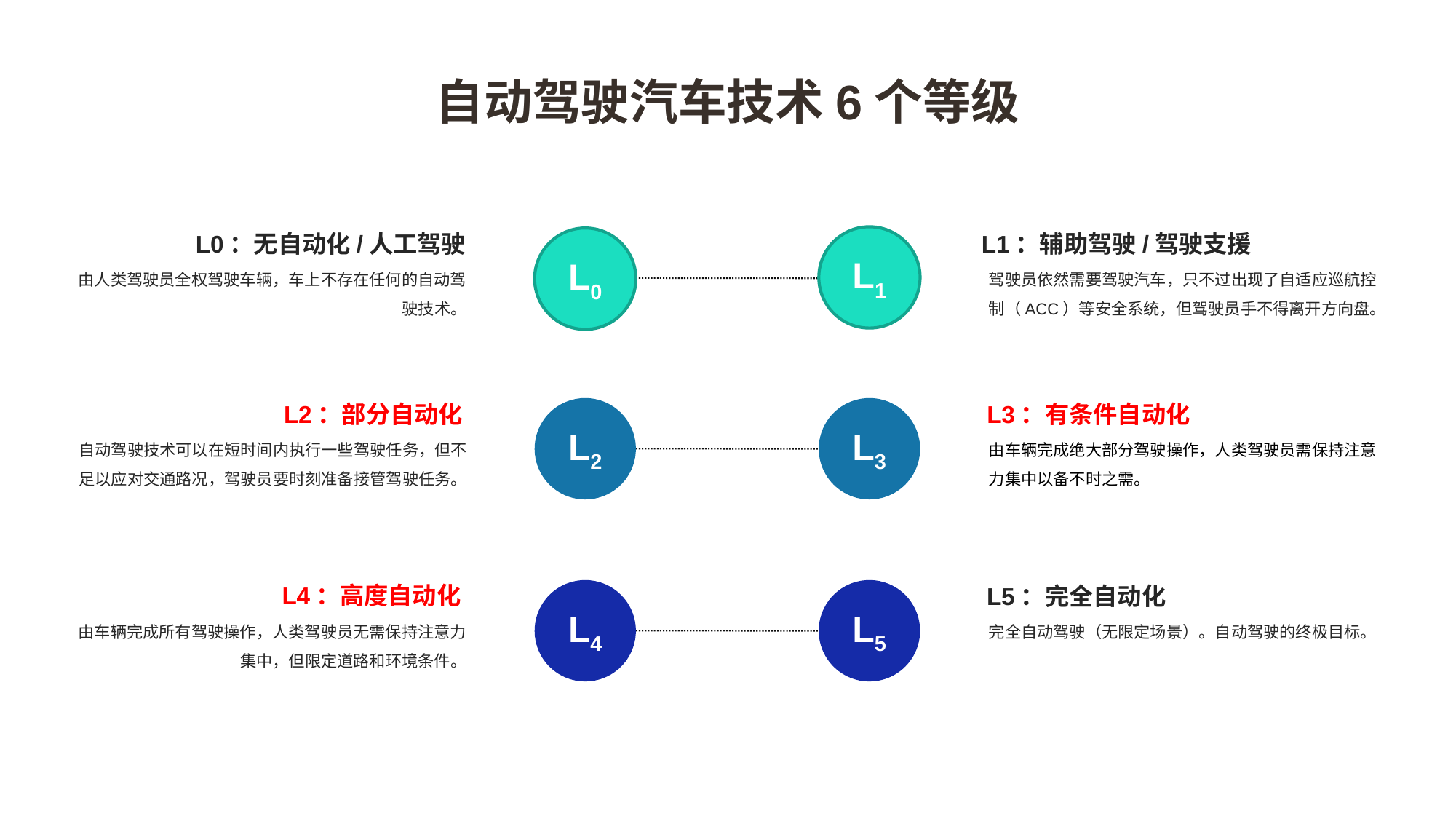

自动驾驶汽车技术6个等级
L0：无自动化/人工驾驶
由人类驾驶员全权驾驶车辆，车上不存在任何的自动驾驶技术。
L1：辅助驾驶/驾驶支援
驾驶员依然需要驾驶汽车，只不过出现了自适应巡航控制（ACC）等安全系统，但驾驶员手不得离开方向盘。
L1
L0

L2：部分自动化
自动驾驶技术可以在短时间内执行一些驾驶任务，但不足以应对交通路况，驾驶员要时刻准备接管驾驶任务。
L3：有条件自动化
由车辆完成绝大部分驾驶操作，人类驾驶员需保持注意力集中以备不时之需。
L2
L3
L4：高度自动化
由车辆完成所有驾驶操作，人类驾驶员无需保持注意力集中，但限定道路和环境条件。
L5：完全自动化
完全自动驾驶（无限定场景）。自动驾驶的终极目标。
L4
L5